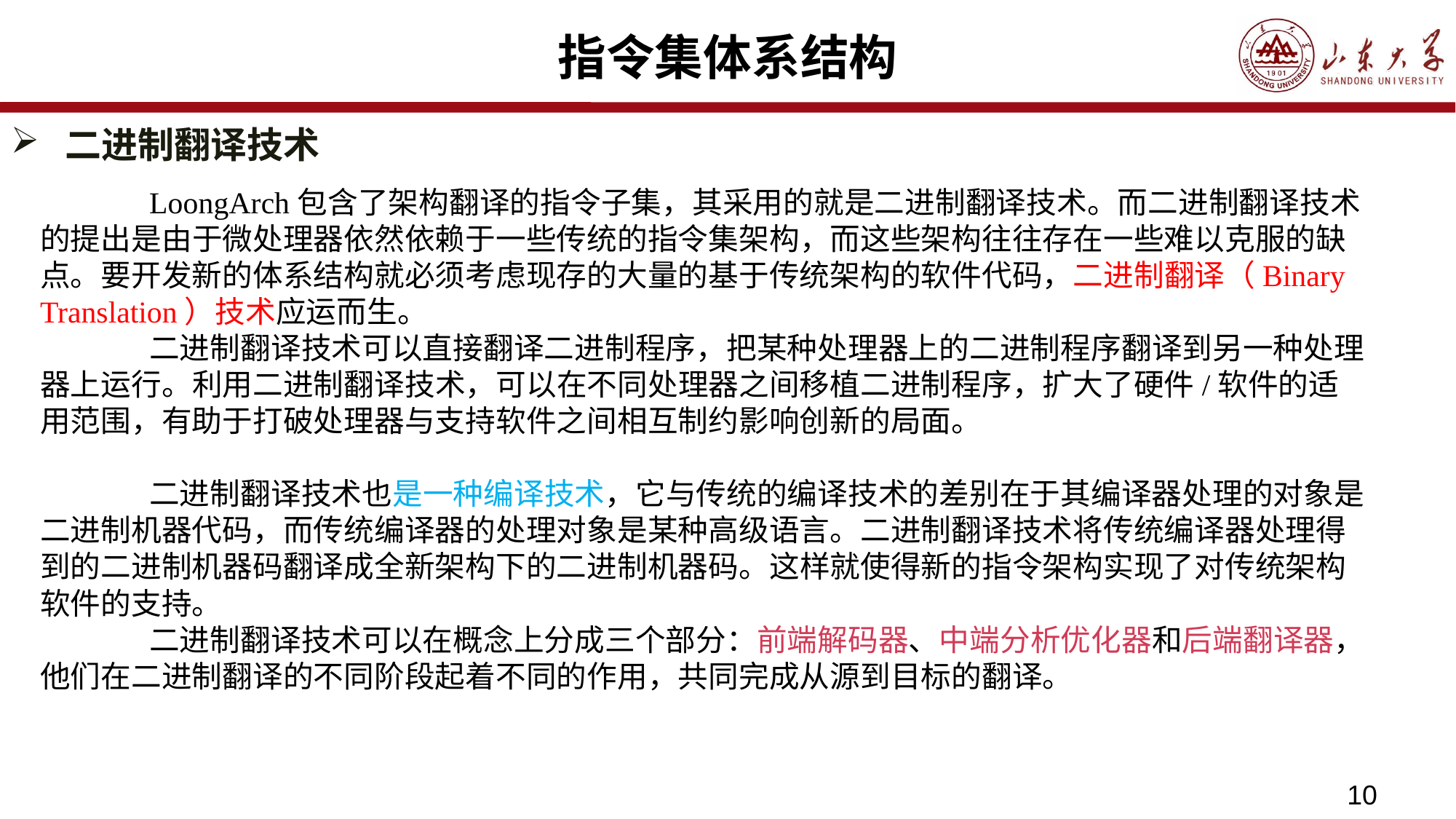

# 指令集体系结构
二进制翻译技术
	LoongArch包含了架构翻译的指令子集，其采用的就是二进制翻译技术。而二进制翻译技术的提出是由于微处理器依然依赖于一些传统的指令集架构，而这些架构往往存在一些难以克服的缺点。要开发新的体系结构就必须考虑现存的大量的基于传统架构的软件代码，二进制翻译（Binary Translation）技术应运而生。
	二进制翻译技术可以直接翻译二进制程序，把某种处理器上的二进制程序翻译到另一种处理器上运行。利用二进制翻译技术，可以在不同处理器之间移植二进制程序，扩大了硬件/软件的适用范围，有助于打破处理器与支持软件之间相互制约影响创新的局面。

	二进制翻译技术也是一种编译技术，它与传统的编译技术的差别在于其编译器处理的对象是二进制机器代码，而传统编译器的处理对象是某种高级语言。二进制翻译技术将传统编译器处理得到的二进制机器码翻译成全新架构下的二进制机器码。这样就使得新的指令架构实现了对传统架构软件的支持。
	二进制翻译技术可以在概念上分成三个部分：前端解码器、中端分析优化器和后端翻译器，他们在二进制翻译的不同阶段起着不同的作用，共同完成从源到目标的翻译。
10